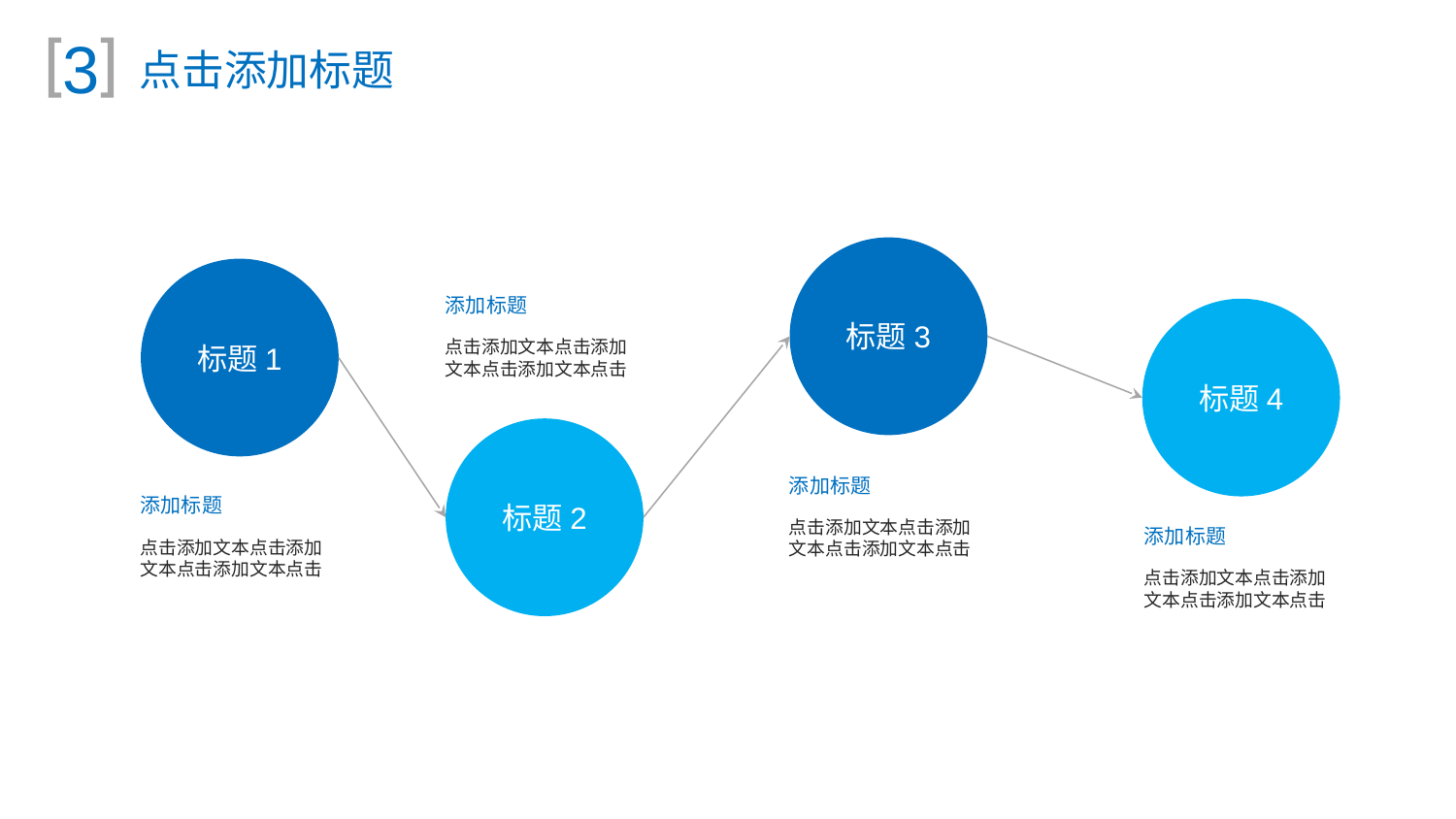

3
点击添加标题

标题3
标题1
添加标题
标题4
点击添加文本点击添加文本点击添加文本点击
标题2
添加标题
添加标题
添加标题
点击添加文本点击添加文本点击添加文本点击
点击添加文本点击添加文本点击添加文本点击
点击添加文本点击添加文本点击添加文本点击